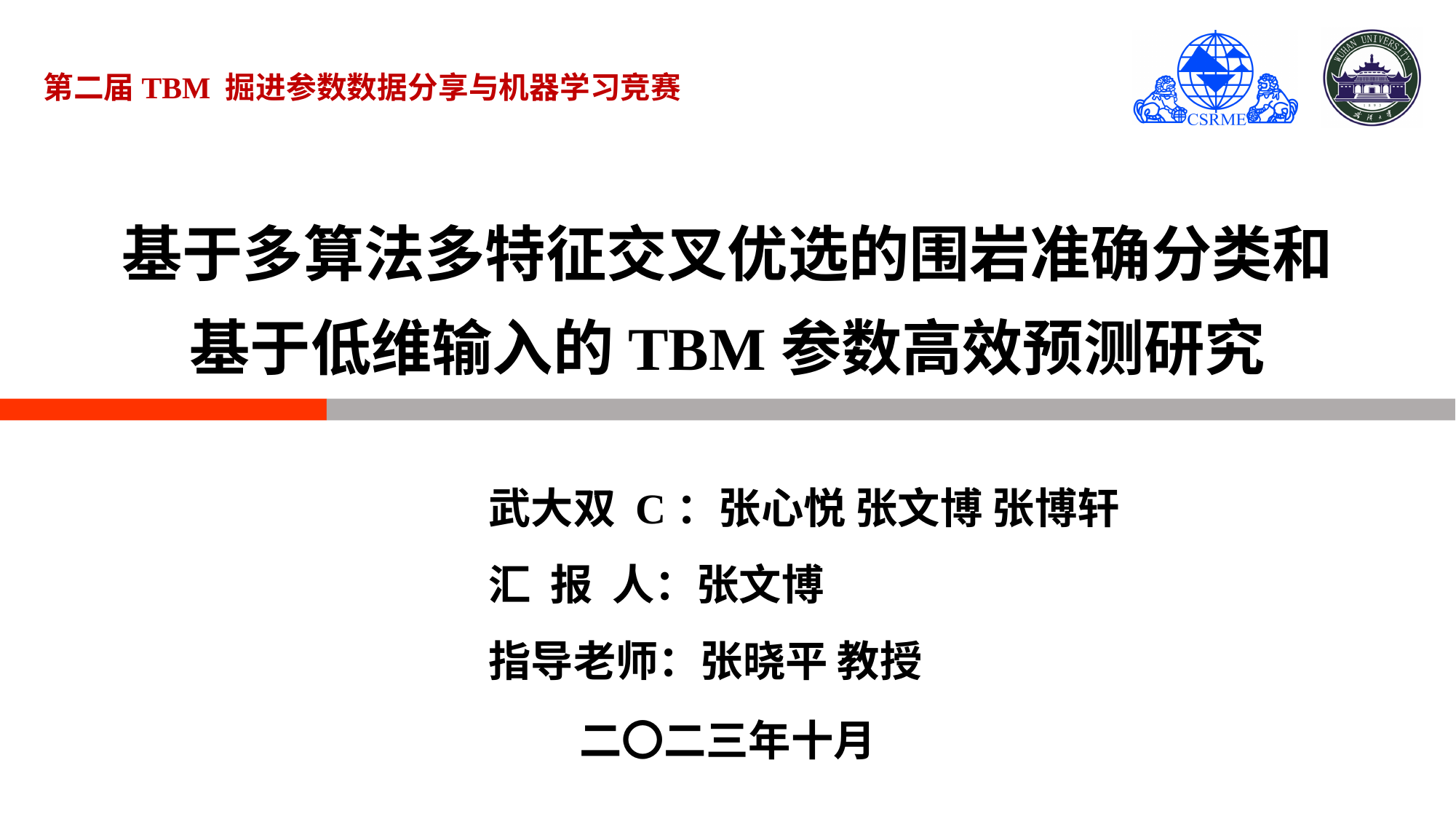

基于多算法多特征交叉优选的围岩准确分类和基于低维输入的TBM参数高效预测研究
武大双 C：张心悦 张文博 张博轩
汇  报  人：张文博
指导老师：张晓平 教授
二〇二三年十月